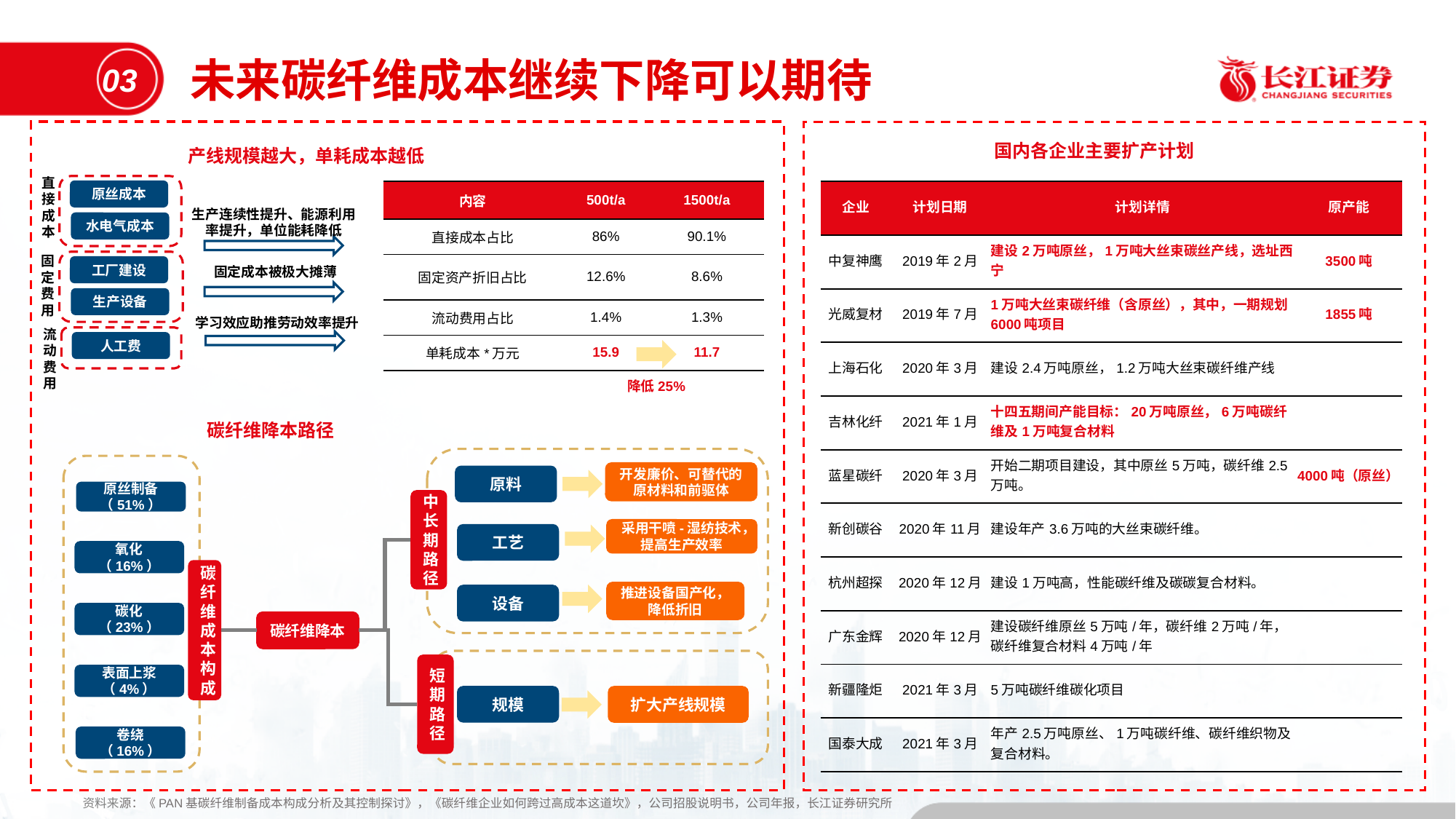

未来碳纤维成本继续下降可以期待
03

国内各企业主要扩产计划
产线规模越大，单耗成本越低
直接成本

原丝成本
| 内容 | 500t/a | 1500t/a |
| --- | --- | --- |
| 直接成本占比 | 86% | 90.1% |
| 固定资产折旧占比 | 12.6% | 8.6% |
| 流动费用占比 | 1.4% | 1.3% |
| 单耗成本\*万元 | 15.9 | 11.7 |
| 企业 | 计划日期 | 计划详情 | 原产能 |
| --- | --- | --- | --- |
| 中复神鹰 | 2019年2月 | 建设2万吨原丝，1万吨大丝束碳丝产线，选址西宁 | 3500吨 |
| 光威复材 | 2019年7月 | 1万吨大丝束碳纤维（含原丝），其中，一期规划6000吨项目 | 1855吨 |
| 上海石化 | 2020年3月 | 建设2.4万吨原丝，1.2万吨大丝束碳纤维产线 |  |
| 吉林化纤 | 2021年1月 | 十四五期间产能目标：20万吨原丝，6万吨碳纤维及1万吨复合材料 |  |
| 蓝星碳纤 | 2020年3月 | 开始二期项目建设，其中原丝5万吨，碳纤维2.5万吨。 | 4000吨（原丝） |
| 新创碳谷 | 2020年11月 | 建设年产3.6万吨的大丝束碳纤维。 |  |
| 杭州超探 | 2020年12月 | 建设1万吨高，性能碳纤维及碳碳复合材料。 |  |
| 广东金辉 | 2020年12月 | 建设碳纤维原丝5万吨/年，碳纤维2万吨/年，碳纤维复合材料4万吨/年 |  |
| 新疆隆炬 | 2021年3月 | 5万吨碳纤维碳化项目 |  |
| 国泰大成 | 2021年3月 | 年产2.5万吨原丝、1万吨碳纤维、碳纤维织物及复合材料。 |  |
生产连续性提升、能源利用率提升，单位能耗降低
水电气成本

固定费用

工厂建设
固定成本被极大摊薄

生产设备
学习效应助推劳动效率提升
流动费用

人工费

降低25%
碳纤维降本路径

开发廉价、可替代的原材料和前驱体
原料

中长期路径
采用干喷-湿纺技术，提高生产效率
工艺

推进设备国产化，降低折旧
设备

碳纤维降本

短期路径
规模
扩大产线规模

原丝制备
（51%）
氧化
（16%）
碳化
（23%）
表面上浆
（4%）
卷绕
（16%）
碳纤维成本构成
资料来源：《PAN基碳纤维制备成本构成分析及其控制探讨》，《碳纤维企业如何跨过高成本这道坎》，公司招股说明书，公司年报，长江证券研究所